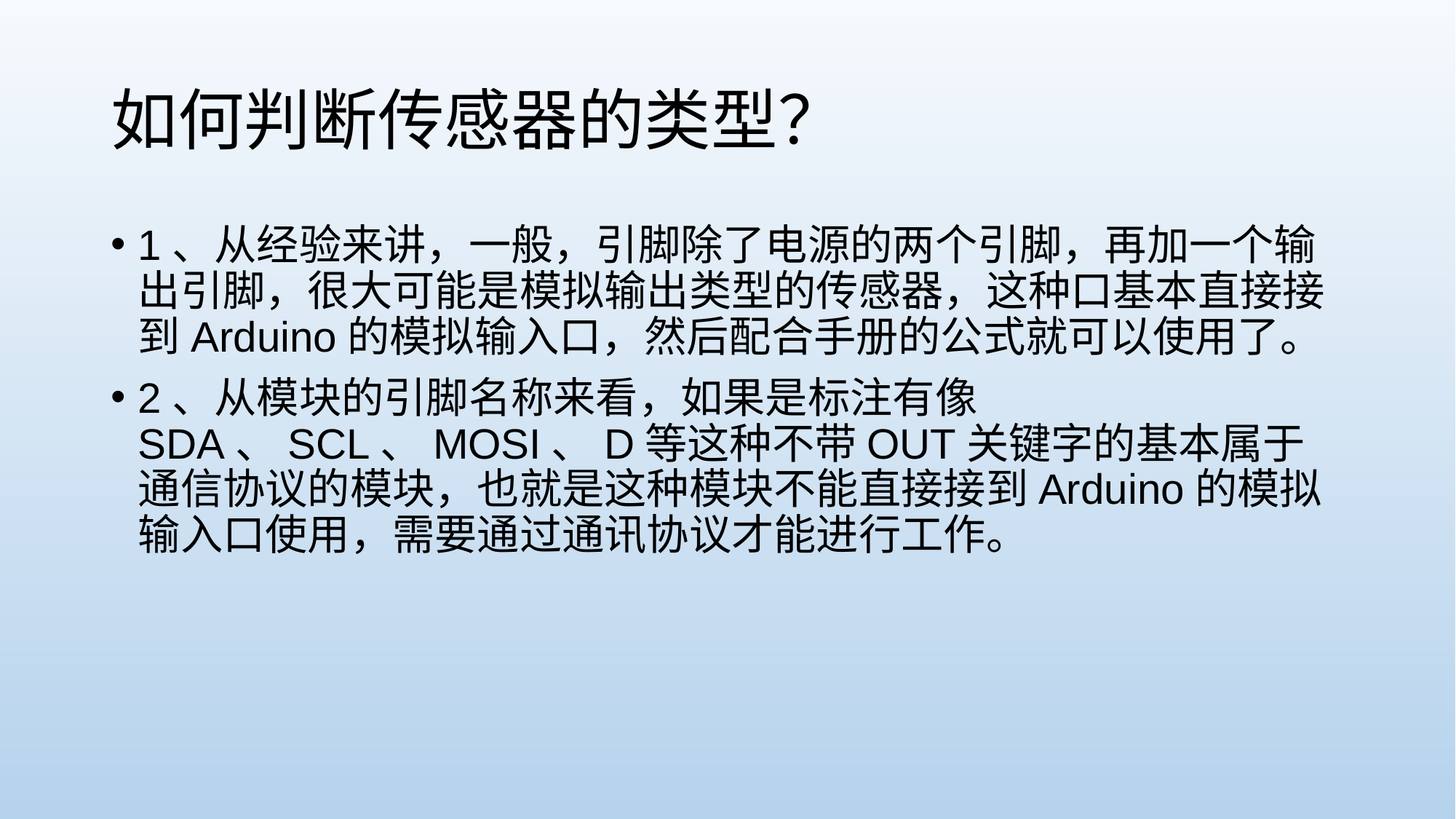

# 如何判断传感器的类型？
1、从经验来讲，一般，引脚除了电源的两个引脚，再加一个输出引脚，很大可能是模拟输出类型的传感器，这种口基本直接接到Arduino的模拟输入口，然后配合手册的公式就可以使用了。
2、从模块的引脚名称来看，如果是标注有像SDA、SCL、MOSI、D等这种不带OUT关键字的基本属于通信协议的模块，也就是这种模块不能直接接到Arduino的模拟输入口使用，需要通过通讯协议才能进行工作。